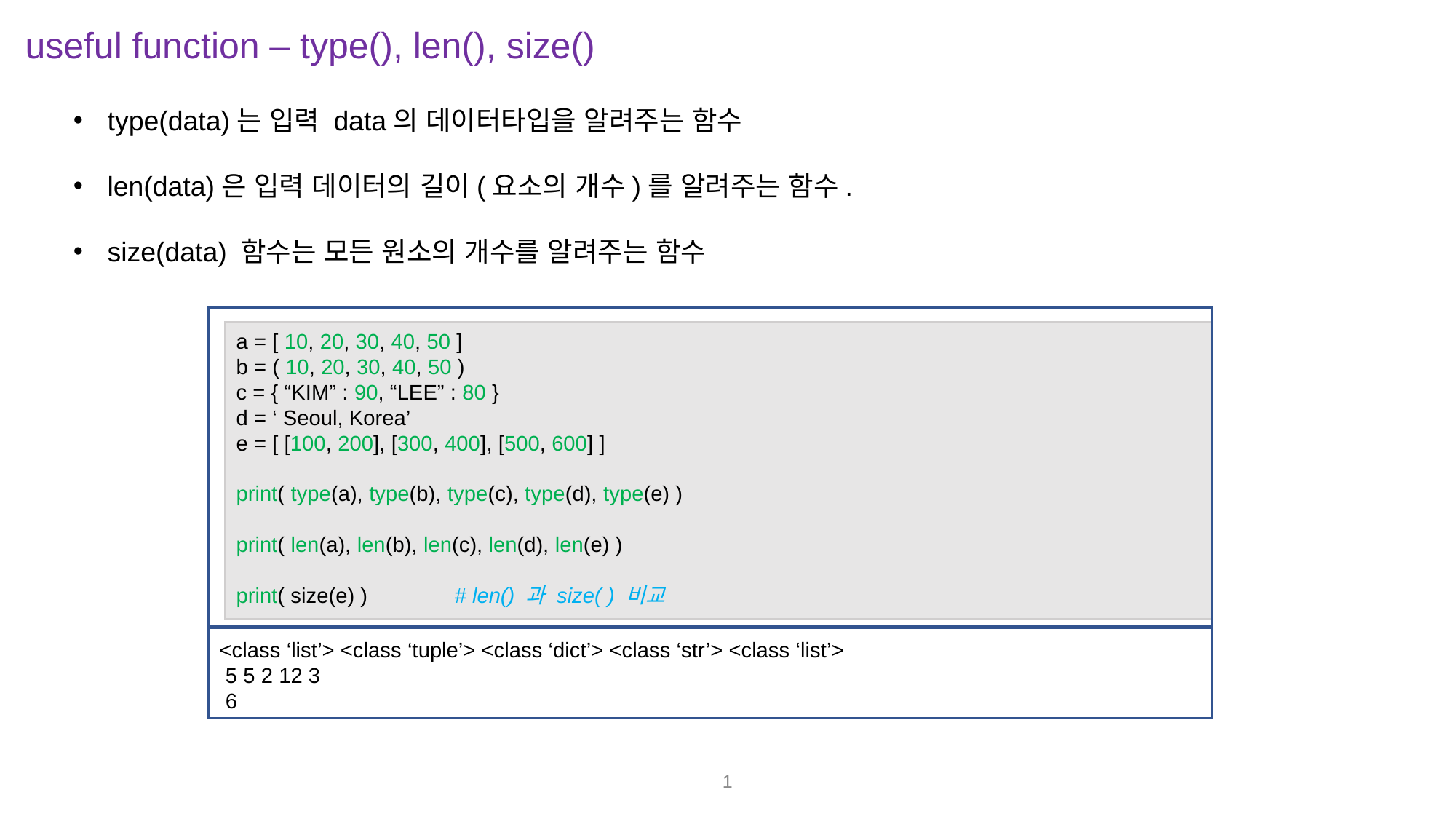

useful function – type(), len(), size()
type(data)는 입력 data의 데이터타입을 알려주는 함수

len(data)은 입력 데이터의 길이(요소의 개수)를 알려주는 함수.

size(data) 함수는 모든 원소의 개수를 알려주는 함수

a = [ 10, 20, 30, 40, 50 ]
b = ( 10, 20, 30, 40, 50 )
c = { “KIM” : 90, “LEE” : 80 }
d = ‘ Seoul, Korea’
e = [ [100, 200], [300, 400], [500, 600] ]

print( type(a), type(b), type(c), type(d), type(e) )

print( len(a), len(b), len(c), len(d), len(e) )

print( size(e) )	# len() 과 size( ) 비교
<class ‘list’> <class ‘tuple’> <class ‘dict’> <class ‘str’> <class ‘list’>
 5 5 2 12 3
 6
1